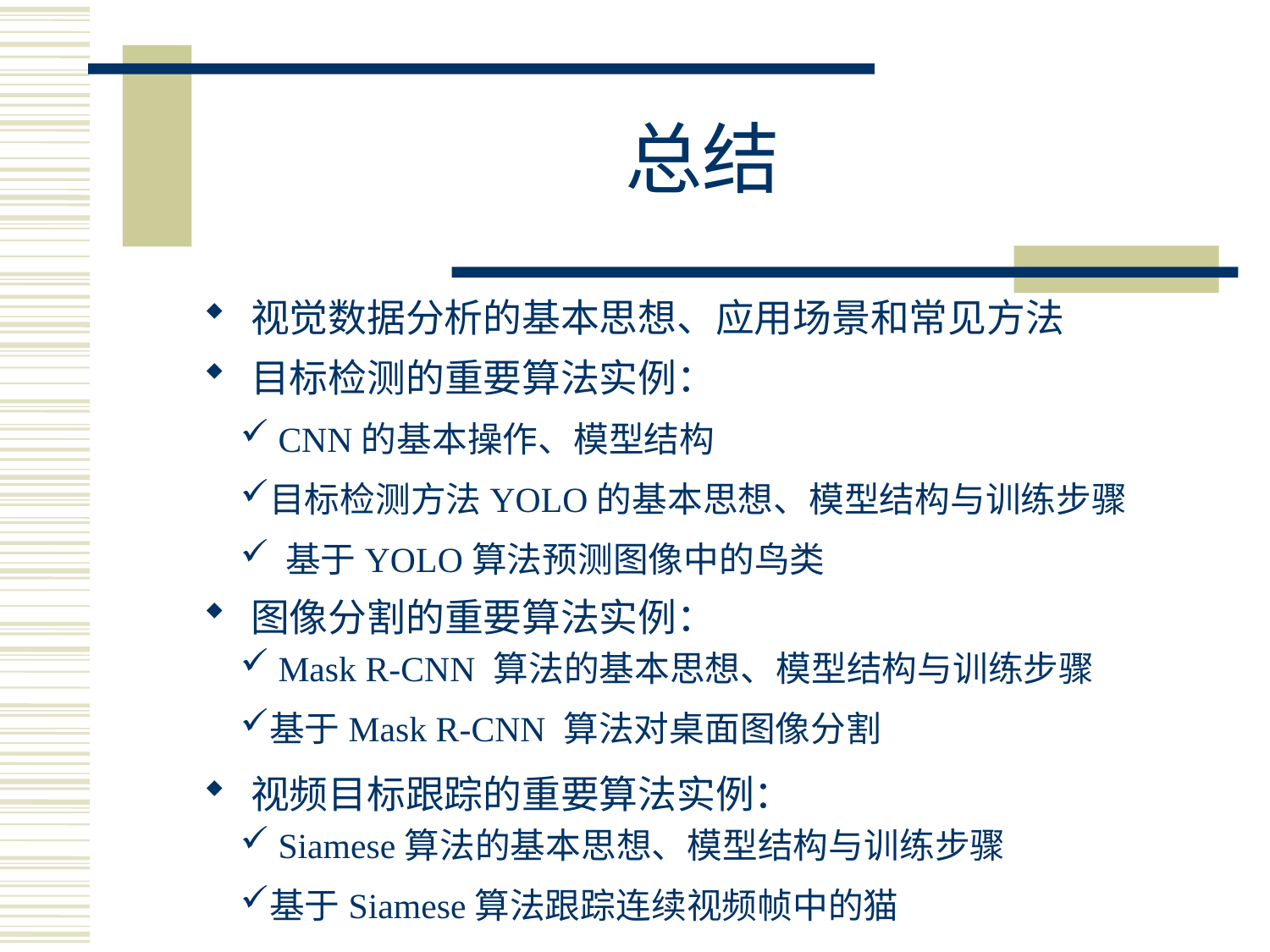

# 总结
视觉数据分析的基本思想、应用场景和常见方法
目标检测的重要算法实例：
 CNN的基本操作、模型结构
目标检测方法YOLO的基本思想、模型结构与训练步骤
 基于YOLO算法预测图像中的鸟类
图像分割的重要算法实例：
 Mask R-CNN 算法的基本思想、模型结构与训练步骤
基于Mask R-CNN 算法对桌面图像分割
视频目标跟踪的重要算法实例：
 Siamese算法的基本思想、模型结构与训练步骤
基于Siamese算法跟踪连续视频帧中的猫